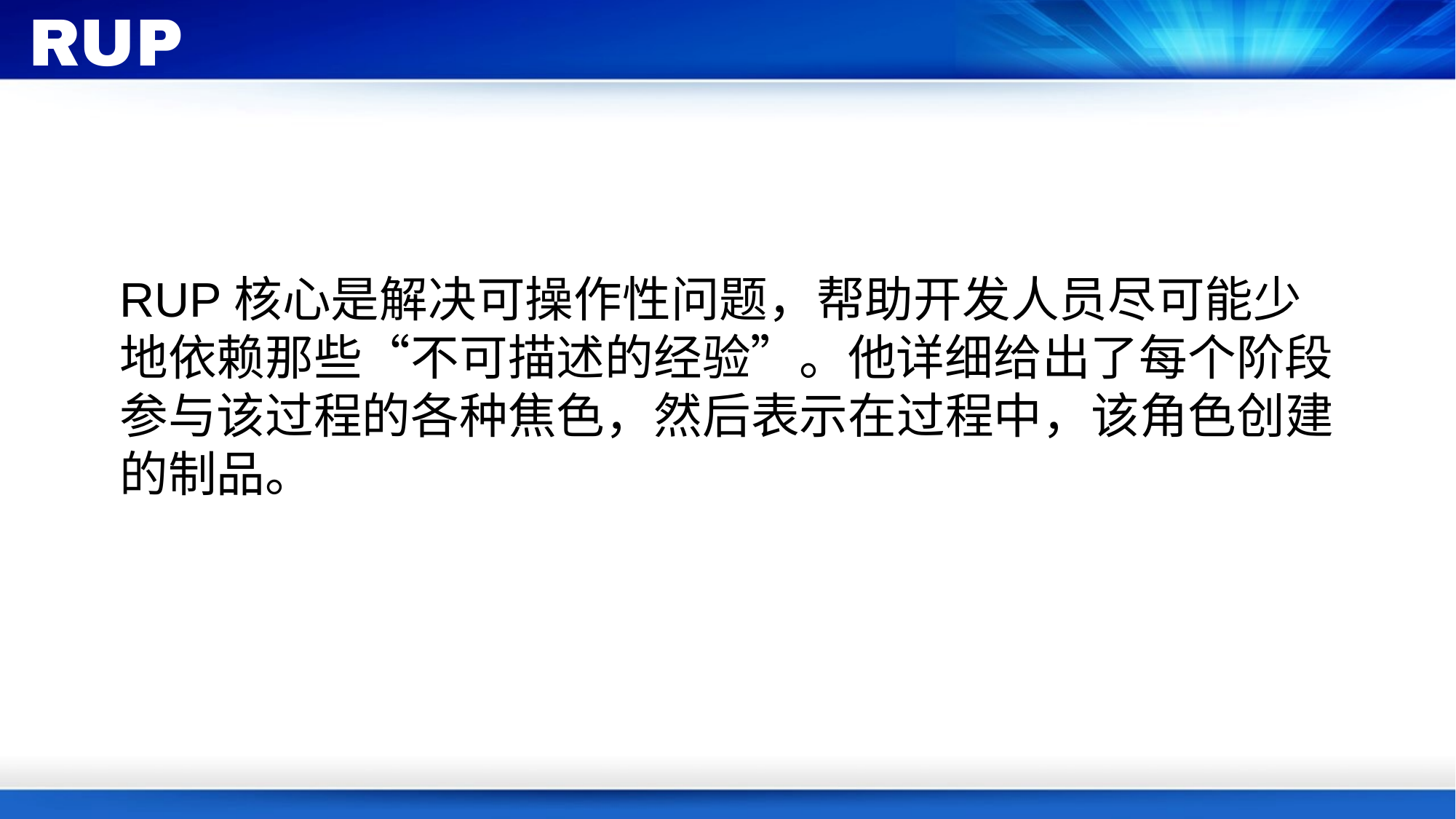

# RUP
RUP核心是解决可操作性问题，帮助开发人员尽可能少地依赖那些“不可描述的经验”。他详细给出了每个阶段参与该过程的各种焦色，然后表示在过程中，该角色创建的制品。